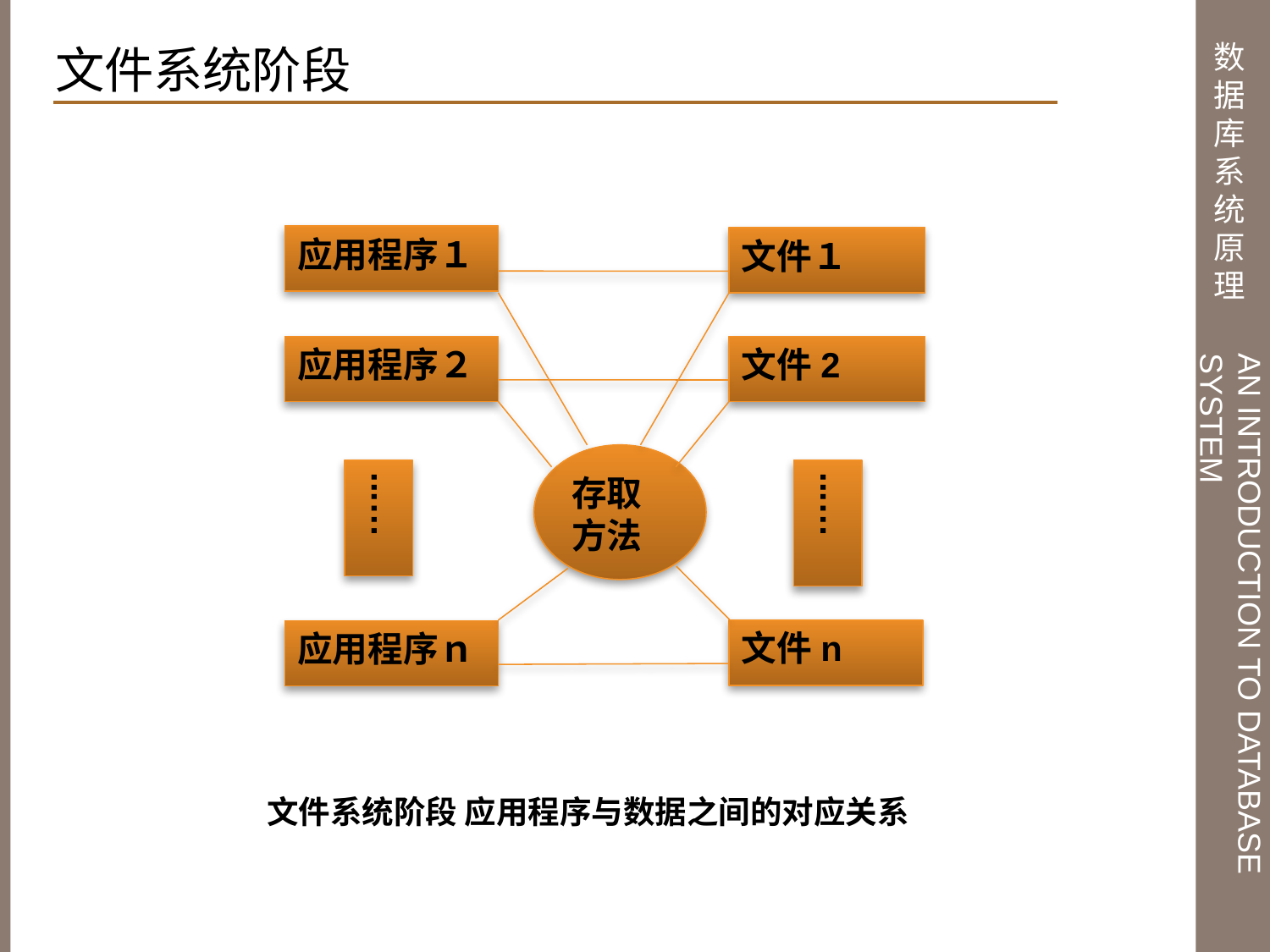

文件系统阶段
应用程序１
文件１

应用程序２
文件2

存取方法
...…
...…

文件n
应用程序ｎ

文件系统阶段 应用程序与数据之间的对应关系